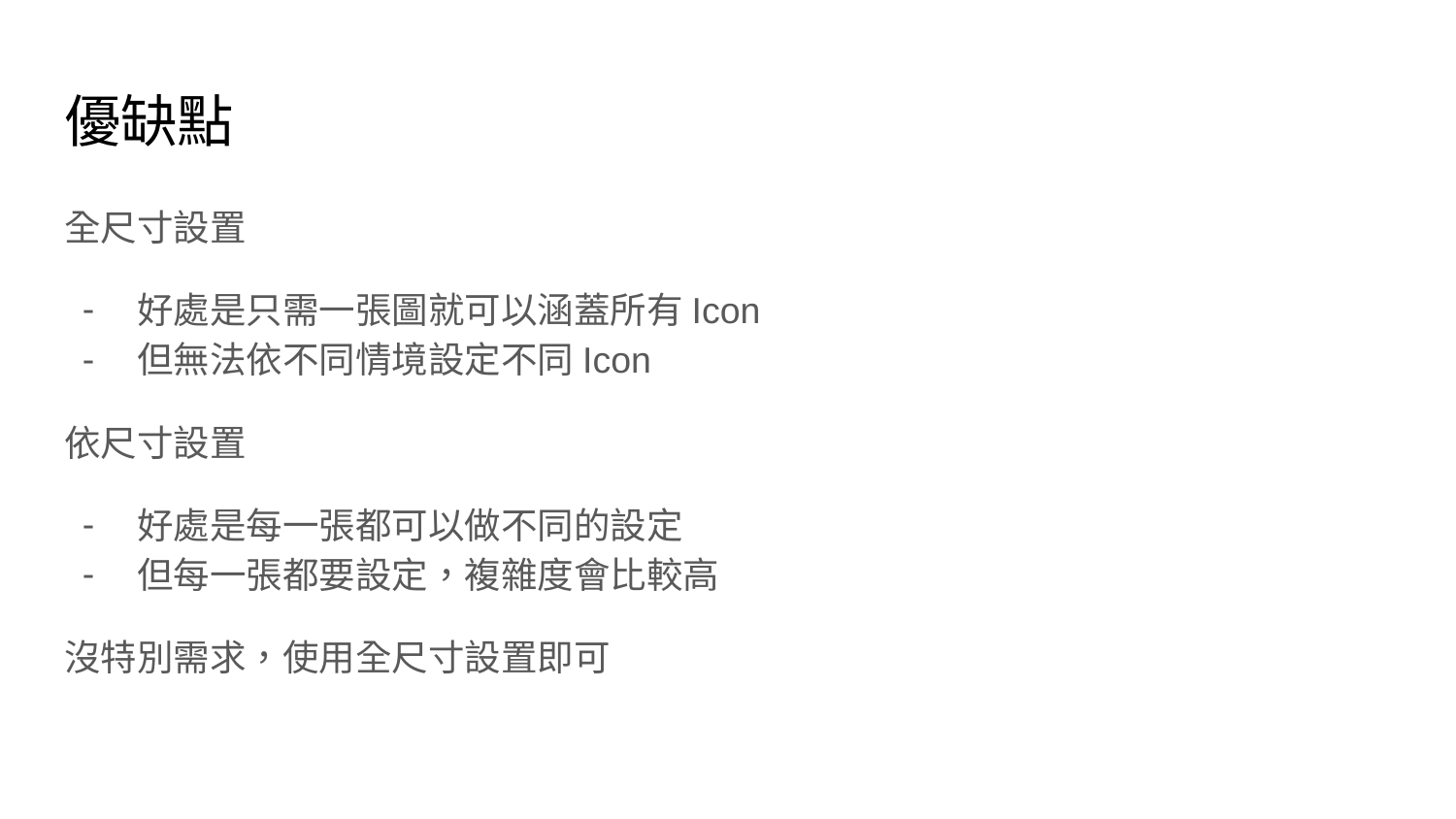

# 優缺點
全尺寸設置
好處是只需一張圖就可以涵蓋所有Icon
但無法依不同情境設定不同Icon
依尺寸設置
好處是每一張都可以做不同的設定
但每一張都要設定，複雜度會比較高
沒特別需求，使用全尺寸設置即可